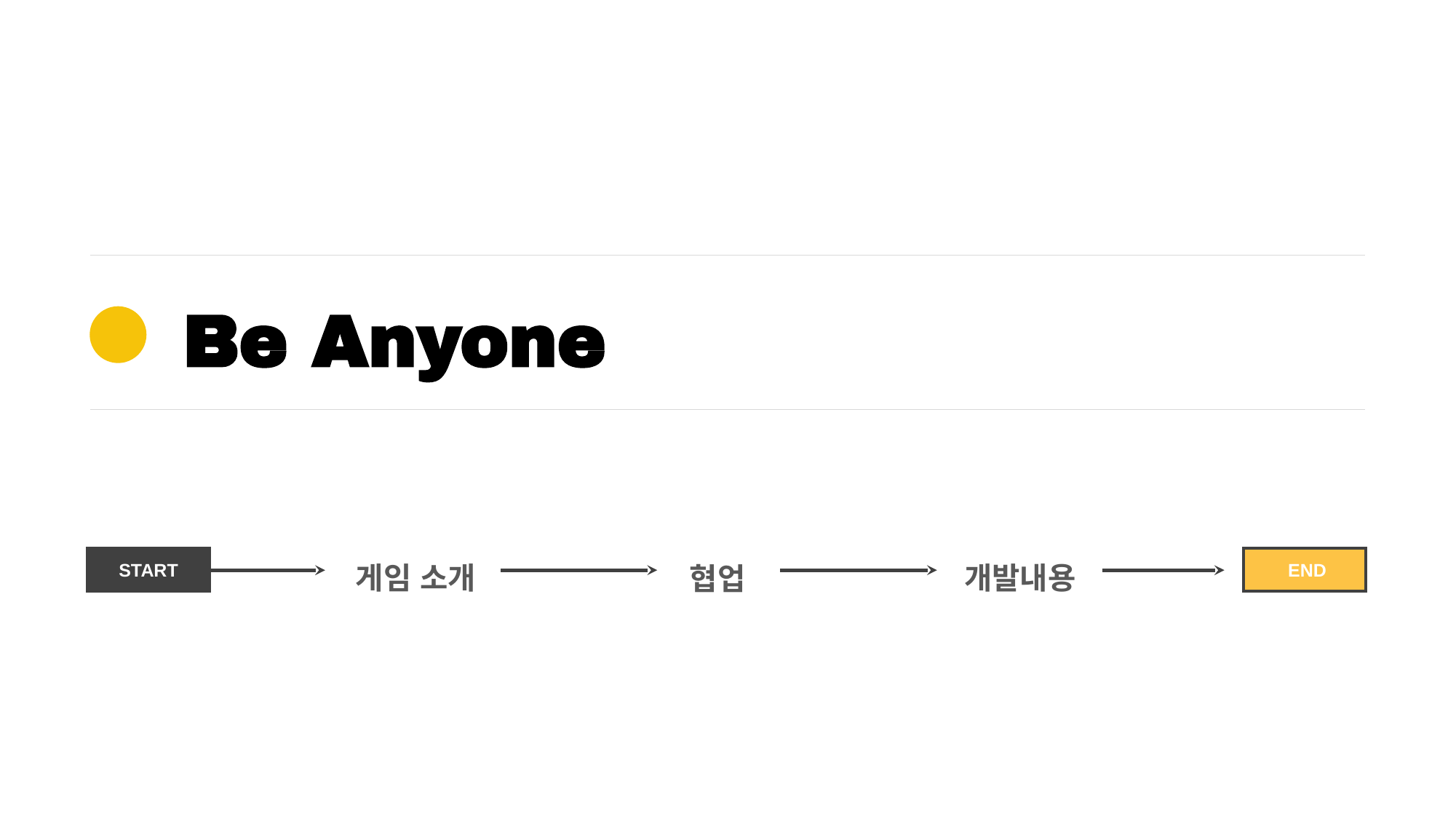

Be Anyone

개발내용
게임 소개
협업
START
 END